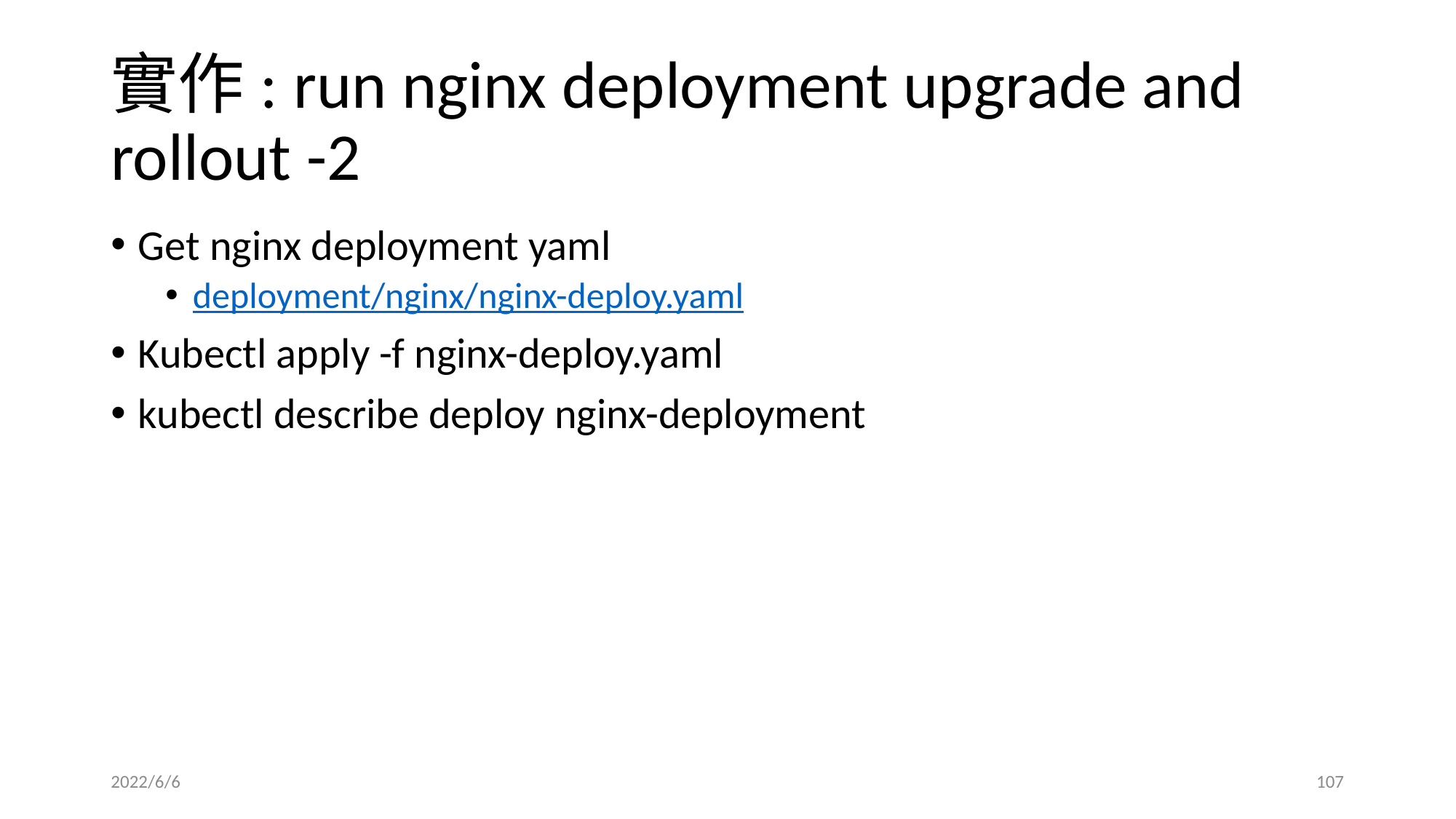

# 實作: run nginx deployment upgrade and rollout -2
Get nginx deployment yaml
deployment/nginx/nginx-deploy.yaml
Kubectl apply -f nginx-deploy.yaml
kubectl describe deploy nginx-deployment

2022/6/6
107